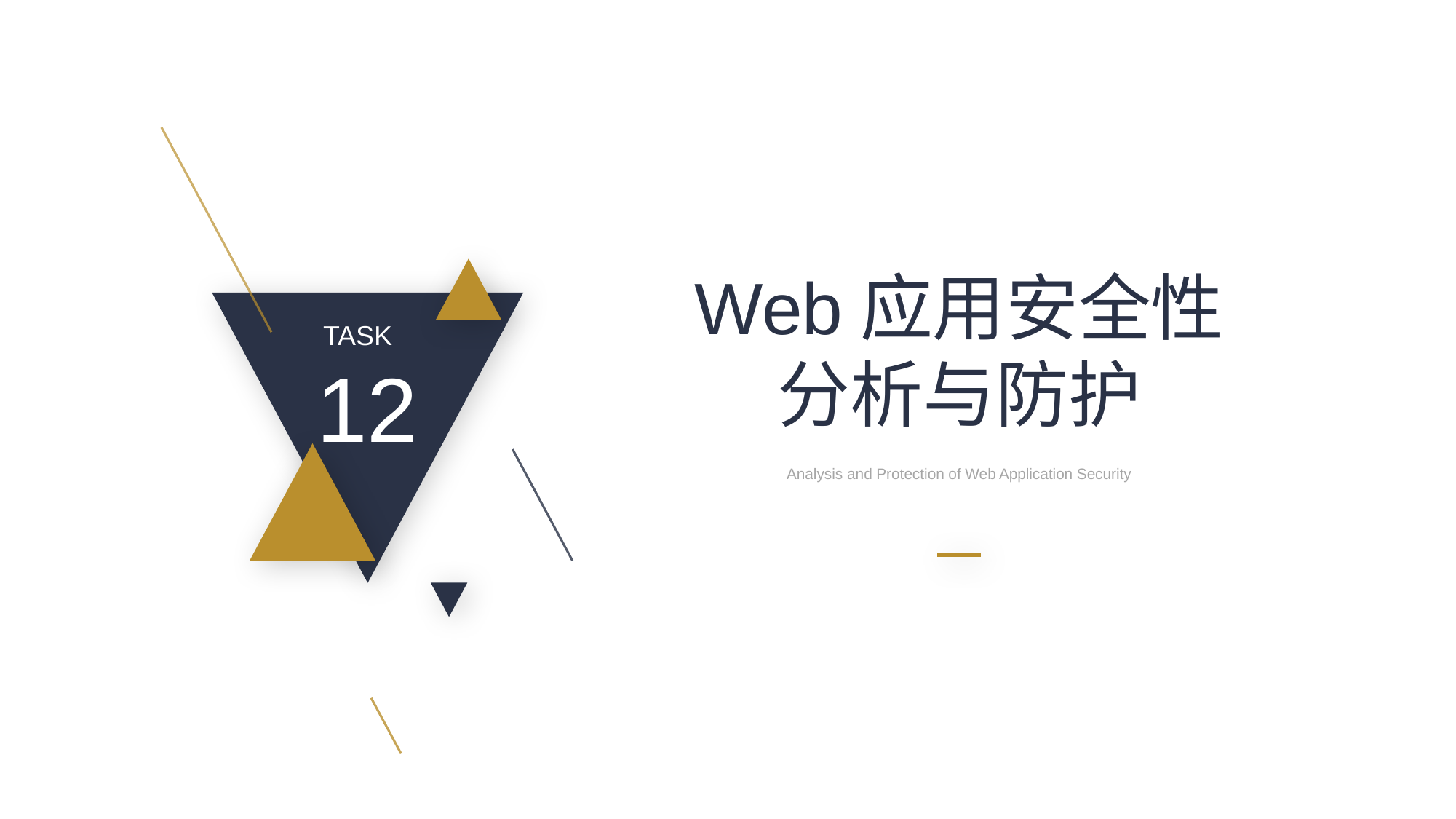

Web应用安全性
分析与防护

TASK
12

Analysis and Protection of Web Application Security